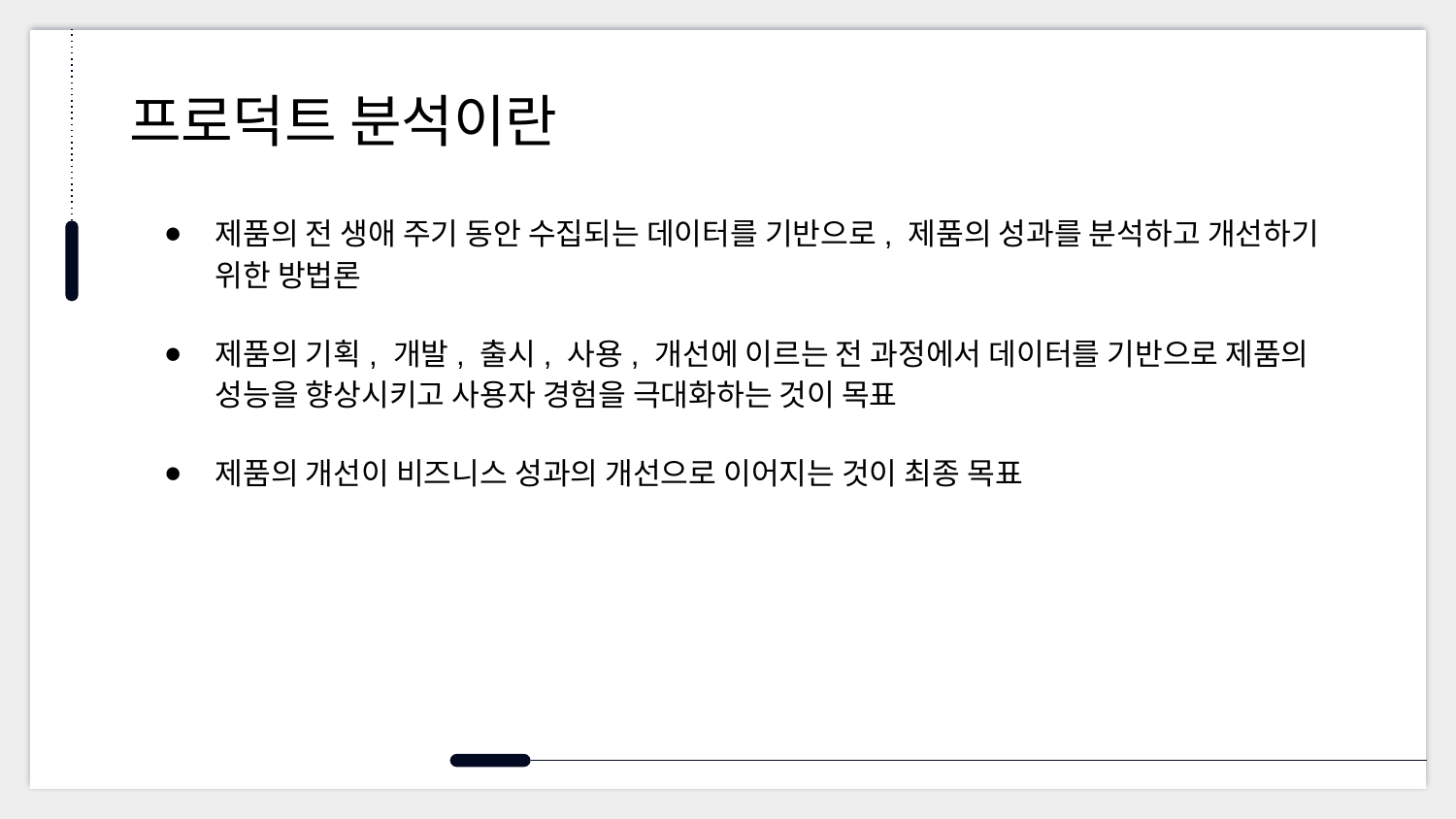

# 프로덕트 분석이란
제품의 전 생애 주기 동안 수집되는 데이터를 기반으로, 제품의 성과를 분석하고 개선하기 위한 방법론
제품의 기획, 개발, 출시, 사용, 개선에 이르는 전 과정에서 데이터를 기반으로 제품의 성능을 향상시키고 사용자 경험을 극대화하는 것이 목표
제품의 개선이 비즈니스 성과의 개선으로 이어지는 것이 최종 목표